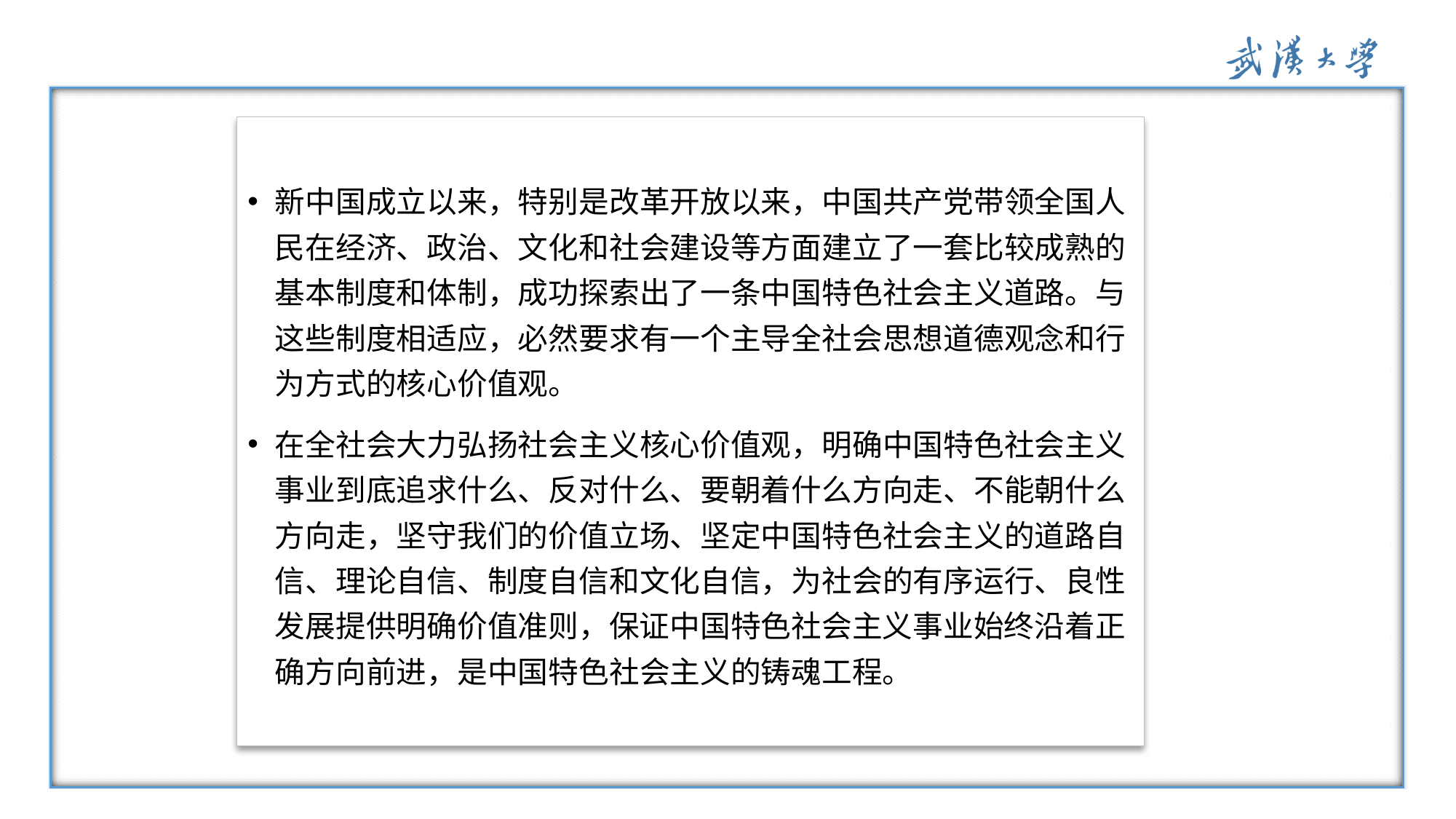

新中国成立以来，特别是改革开放以来，中国共产党带领全国人民在经济、政治、文化和社会建设等方面建立了一套比较成熟的基本制度和体制，成功探索出了一条中国特色社会主义道路。与这些制度相适应，必然要求有一个主导全社会思想道德观念和行为方式的核心价值观。
在全社会大力弘扬社会主义核心价值观，明确中国特色社会主义事业到底追求什么、反对什么、要朝着什么方向走、不能朝什么方向走，坚守我们的价值立场、坚定中国特色社会主义的道路自信、理论自信、制度自信和文化自信，为社会的有序运行、良性发展提供明确价值准则，保证中国特色社会主义事业始终沿着正确方向前进，是中国特色社会主义的铸魂工程。